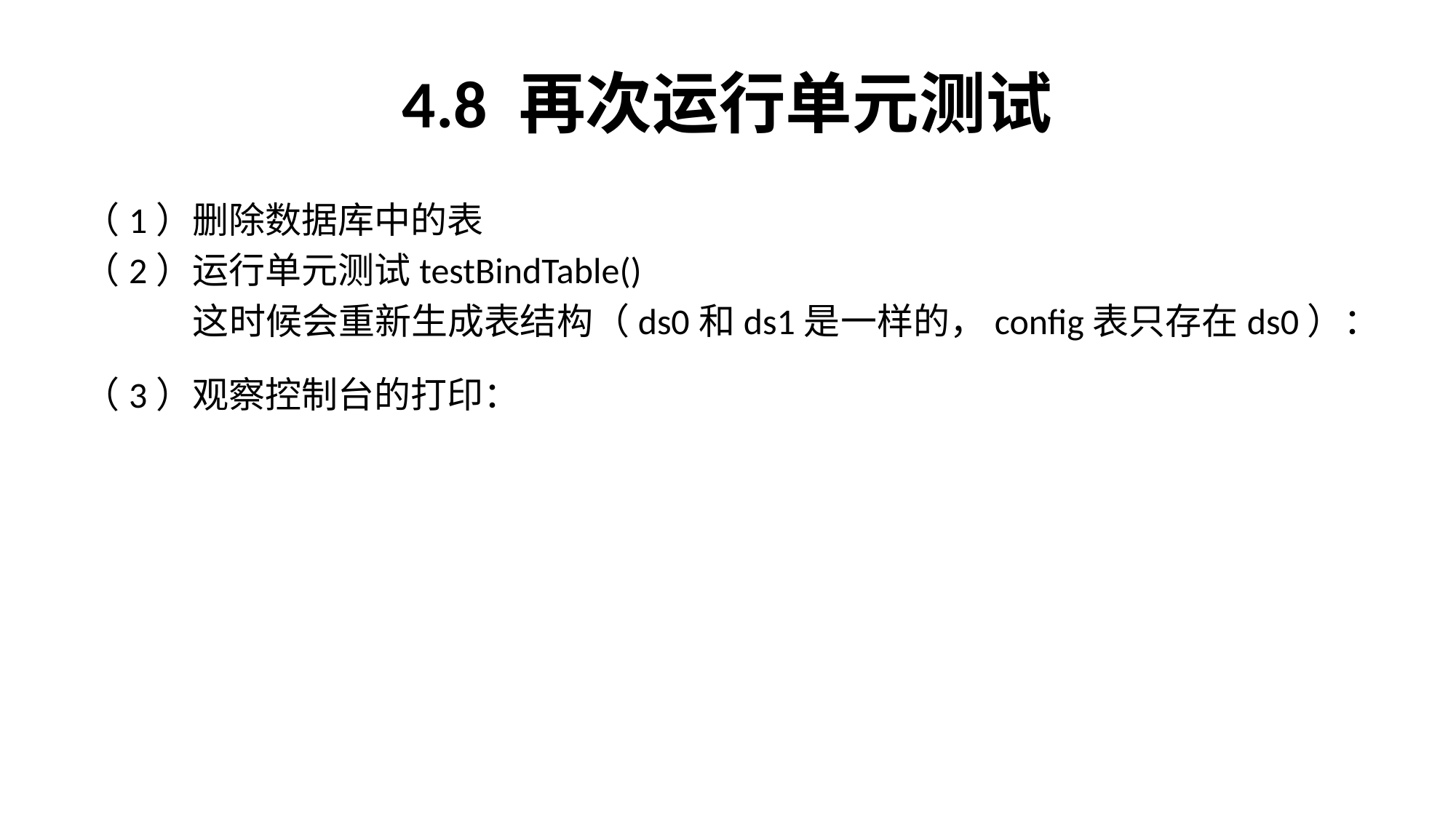

# 4.8 再次运行单元测试
（1）删除数据库中的表
（2）运行单元测试testBindTable()
	这时候会重新生成表结构（ds0和ds1是一样的，config表只存在ds0）：
（3）观察控制台的打印：